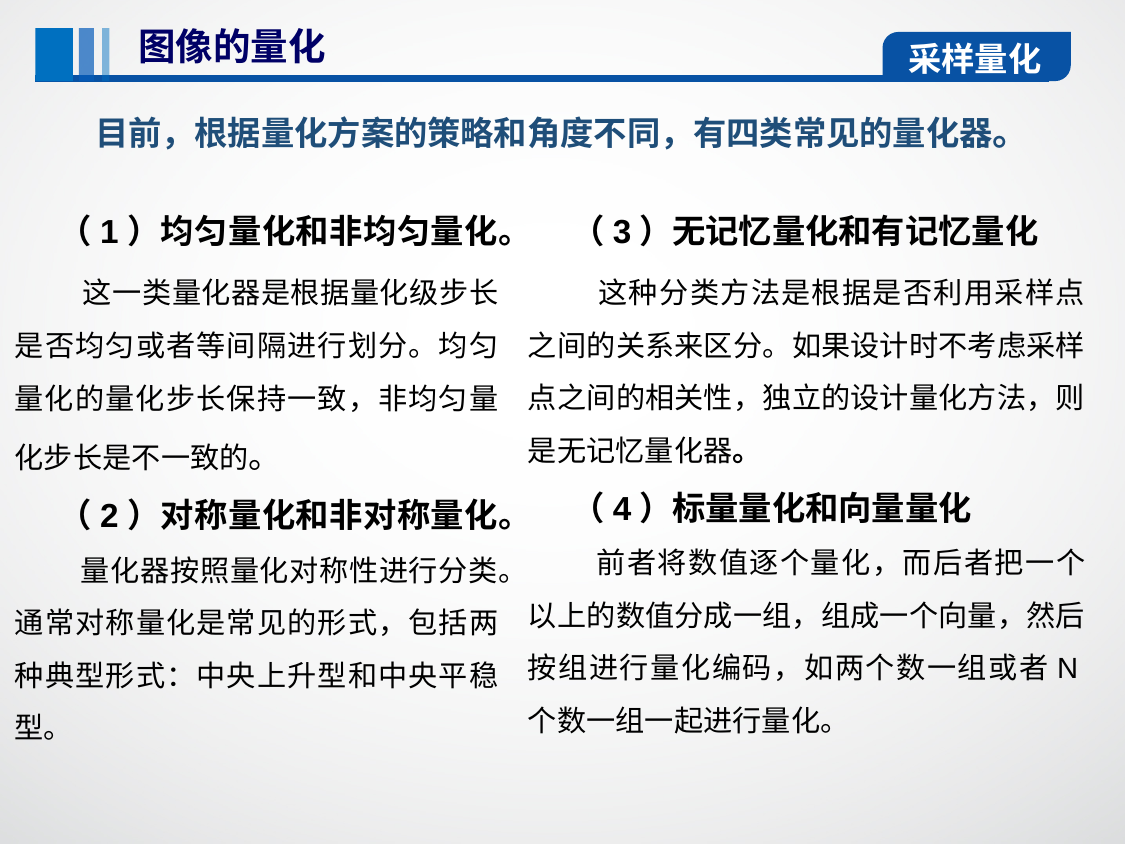

图像的量化
采样量化
目前，根据量化方案的策略和角度不同，有四类常见的量化器。
（1）均匀量化和非均匀量化。
  这一类量化器是根据量化级步长是否均匀或者等间隔进行划分。均匀量化的量化步长保持一致，非均匀量化步长是不一致的。
（2）对称量化和非对称量化。
  量化器按照量化对称性进行分类。通常对称量化是常见的形式，包括两种典型形式：中央上升型和中央平稳型。

（3）无记忆量化和有记忆量化
  这种分类方法是根据是否利用采样点之间的关系来区分。如果设计时不考虑采样点之间的相关性，独立的设计量化方法，则是无记忆量化器。
（4）标量量化和向量量化
  前者将数值逐个量化，而后者把一个以上的数值分成一组，组成一个向量，然后按组进行量化编码，如两个数一组或者N个数一组一起进行量化。
18